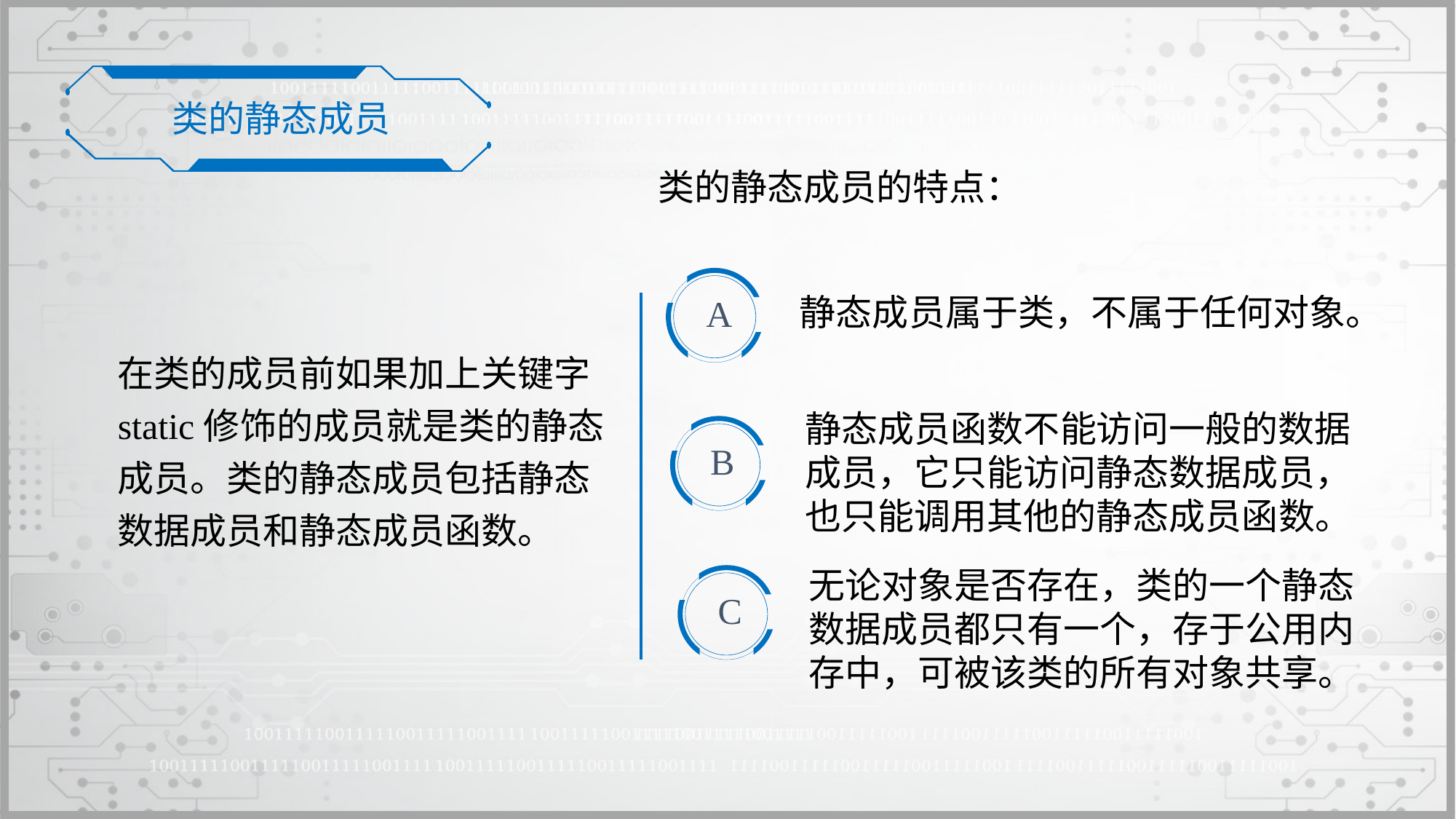

类的静态成员
类的静态成员的特点：

A
静态成员属于类，不属于任何对象。
在类的成员前如果加上关键字static修饰的成员就是类的静态成员。类的静态成员包括静态数据成员和静态成员函数。
静态成员函数不能访问一般的数据成员，它只能访问静态数据成员，也只能调用其他的静态成员函数。

B
无论对象是否存在，类的一个静态数据成员都只有一个，存于公用内存中，可被该类的所有对象共享。

C